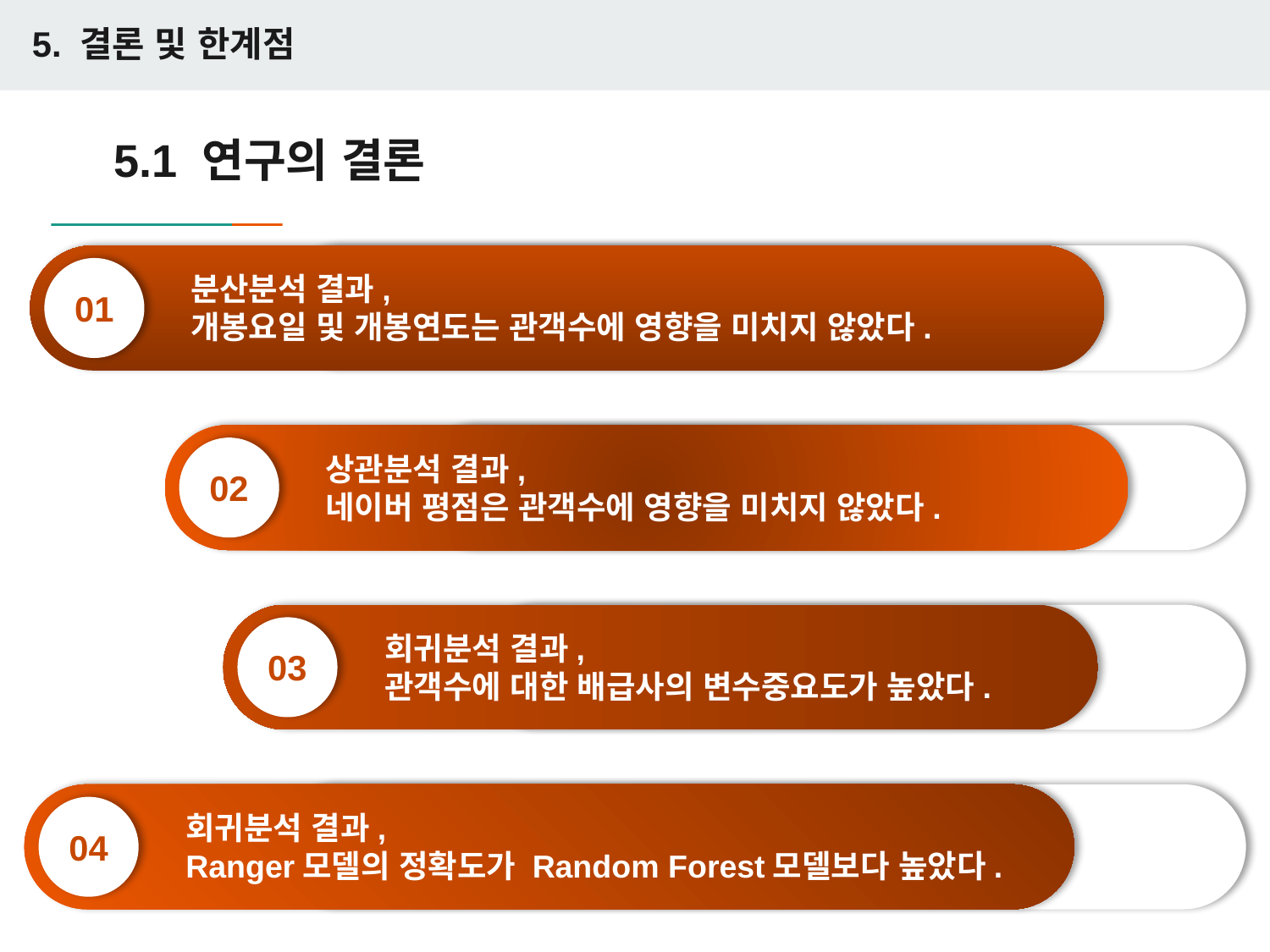

5. 결론 및 한계점
# 5.1 연구의 결론

01
분산분석 결과,
개봉요일 및 개봉연도는 관객수에 영향을 미치지 않았다.

02
상관분석 결과,
네이버 평점은 관객수에 영향을 미치지 않았다.

03
회귀분석 결과,
관객수에 대한 배급사의 변수중요도가 높았다.

04
회귀분석 결과,
Ranger모델의 정확도가 Random Forest모델보다 높았다.